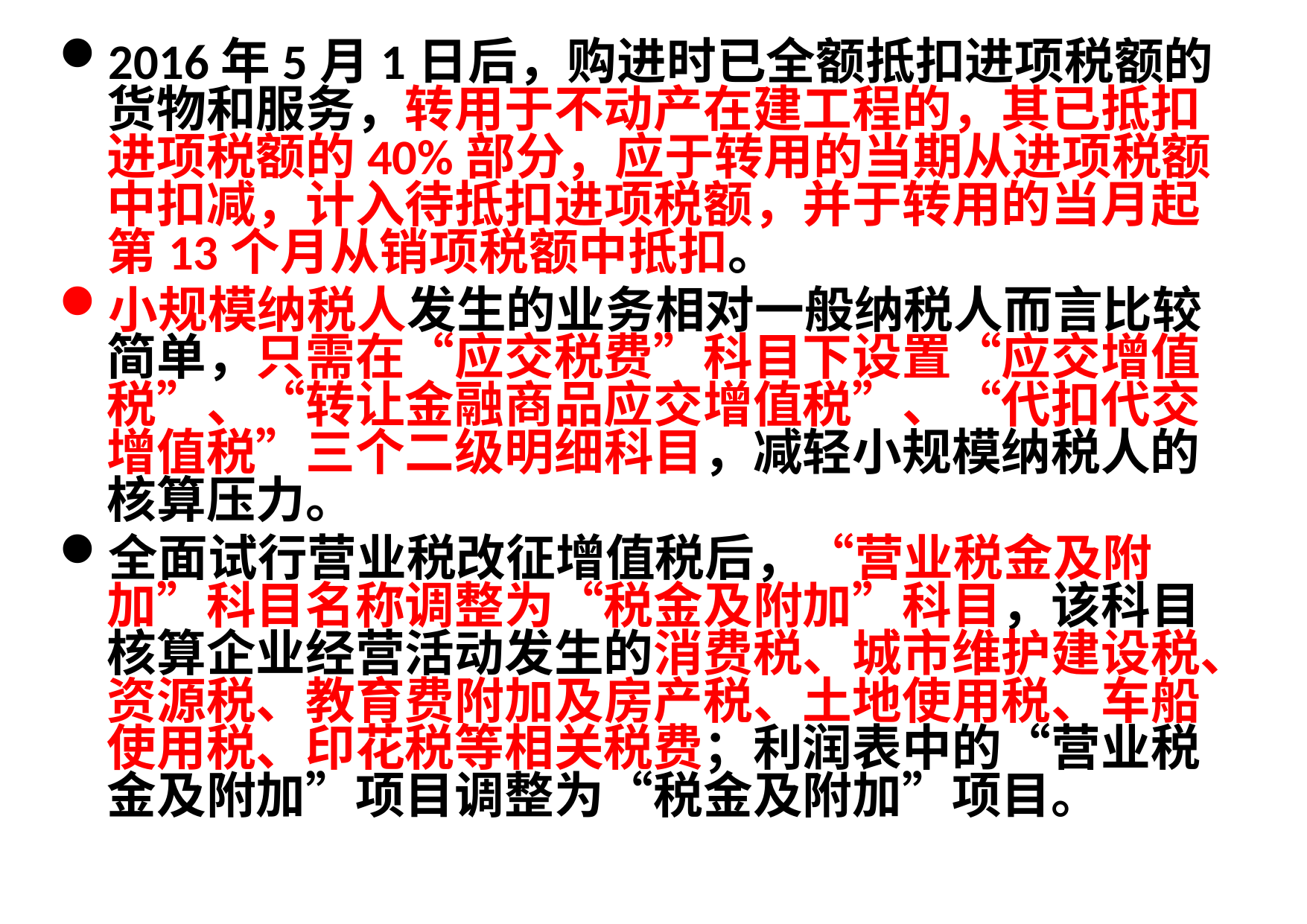

2016年5月1日后，购进时已全额抵扣进项税额的货物和服务，转用于不动产在建工程的，其已抵扣进项税额的40%部分，应于转用的当期从进项税额中扣减，计入待抵扣进项税额，并于转用的当月起第13个月从销项税额中抵扣。
小规模纳税人发生的业务相对一般纳税人而言比较简单，只需在“应交税费”科目下设置“应交增值税”、“转让金融商品应交增值税”、“代扣代交增值税”三个二级明细科目，减轻小规模纳税人的核算压力。
全面试行营业税改征增值税后，“营业税金及附加”科目名称调整为“税金及附加”科目，该科目核算企业经营活动发生的消费税、城市维护建设税、资源税、教育费附加及房产税、土地使用税、车船使用税、印花税等相关税费；利润表中的“营业税金及附加”项目调整为“税金及附加”项目。
163